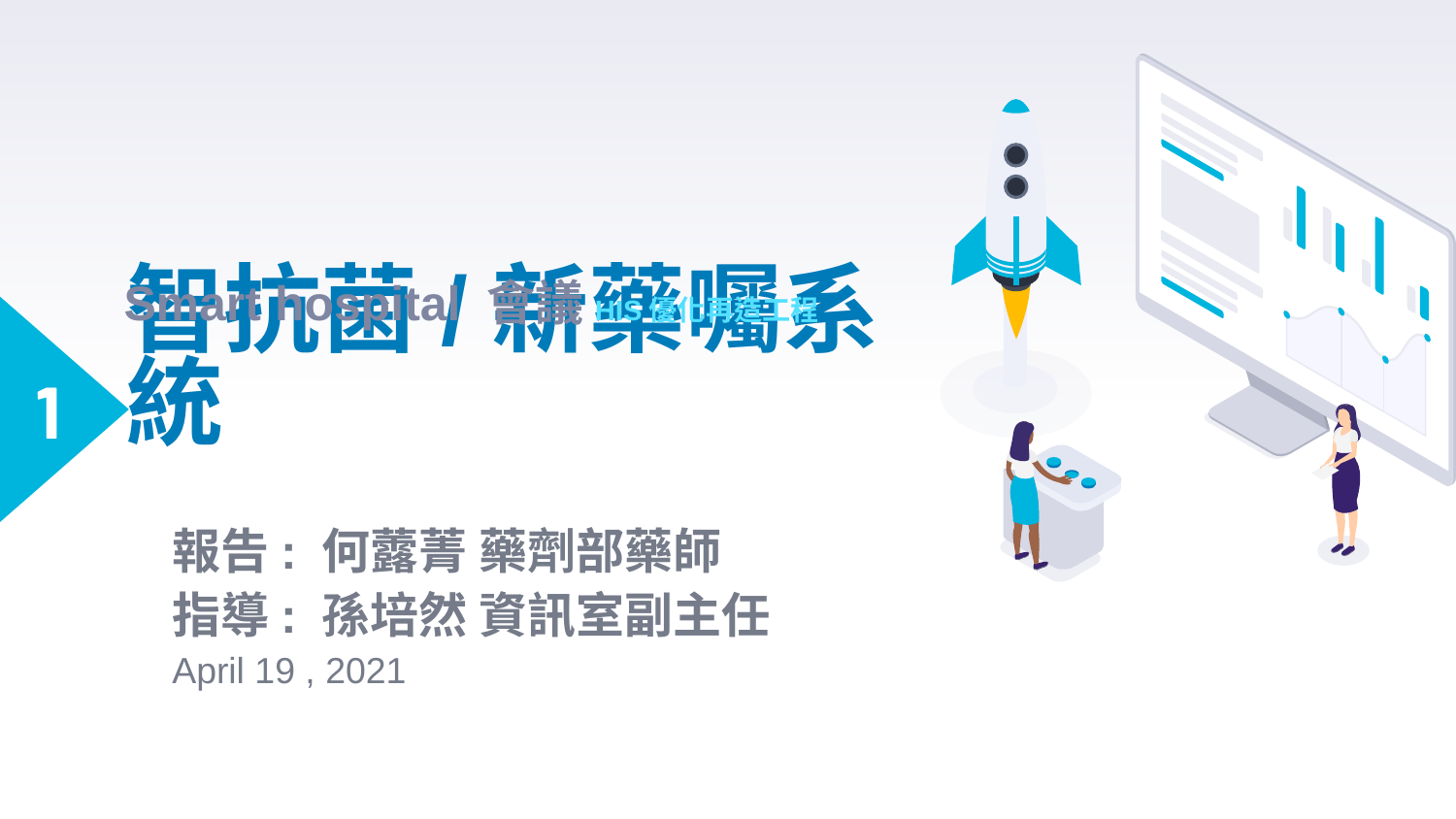

Smart hospital 會議HIS優化再造工程
# 智抗菌/新藥囑系統
1
報告: 何虂菁 藥劑部藥師
指導: 孫培然 資訊室副主任
April 19 , 2021